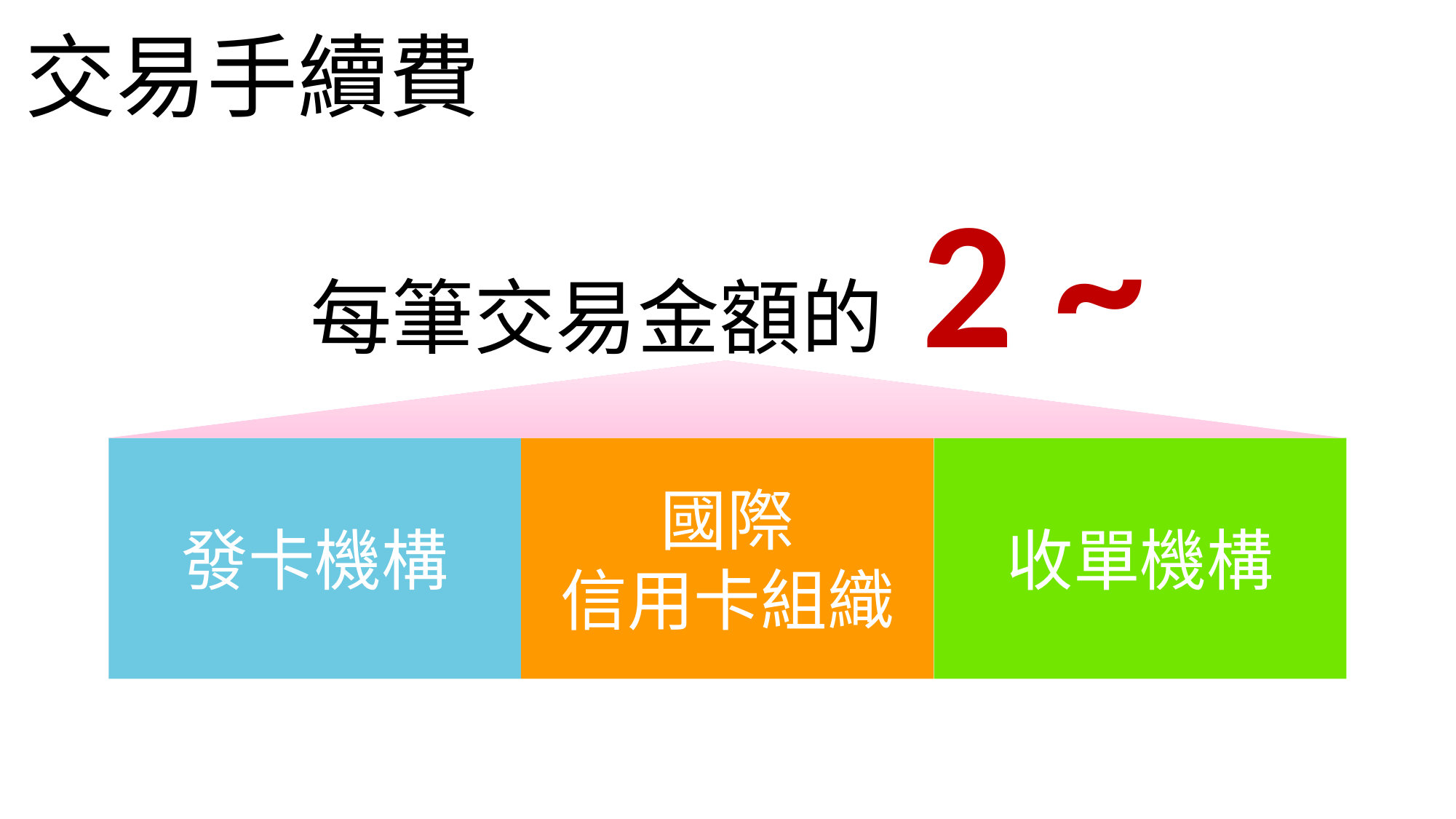

交易手續費
每筆交易金額的 2 ~ 3%

發卡機構
國際
信用卡組織
收單機構